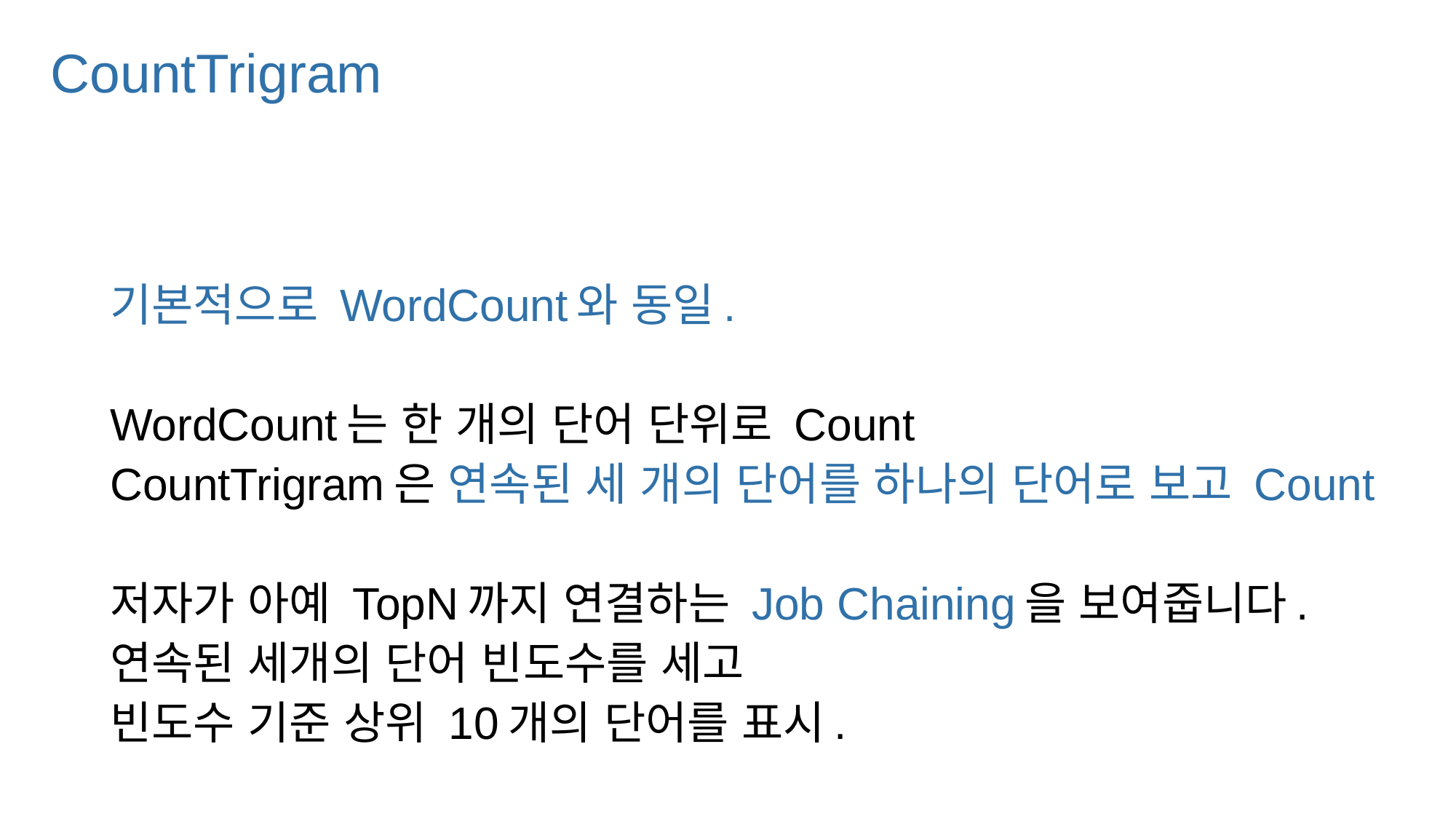

# CountTrigram
기본적으로 WordCount와 동일.

WordCount는 한 개의 단어 단위로 Count
CountTrigram은 연속된 세 개의 단어를 하나의 단어로 보고 Count

저자가 아예 TopN까지 연결하는 Job Chaining을 보여줍니다.
연속된 세개의 단어 빈도수를 세고
빈도수 기준 상위 10개의 단어를 표시.